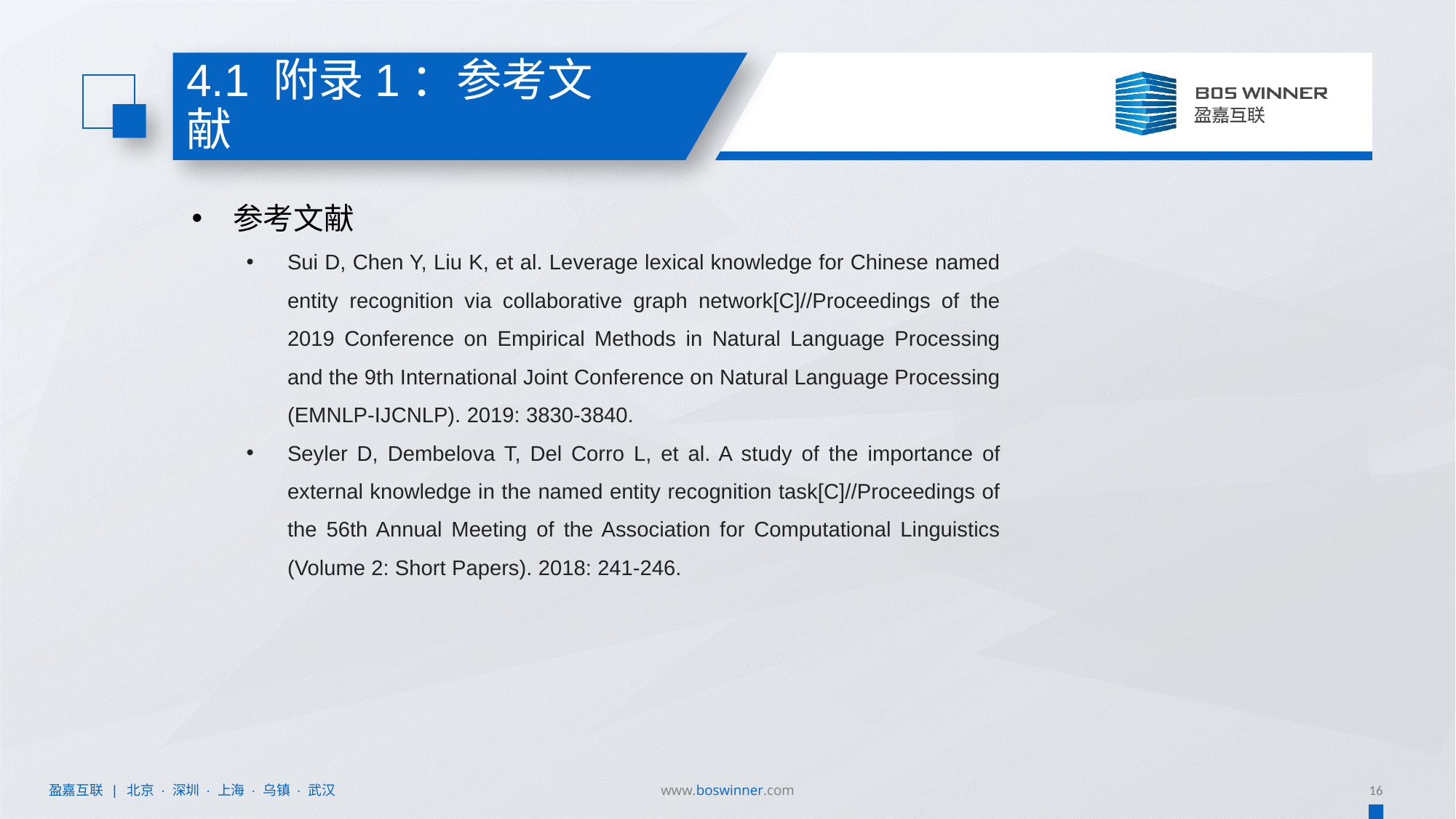

4.1 附录1：参考文献
参考文献
Sui D, Chen Y, Liu K, et al. Leverage lexical knowledge for Chinese named entity recognition via collaborative graph network[C]//Proceedings of the 2019 Conference on Empirical Methods in Natural Language Processing and the 9th International Joint Conference on Natural Language Processing (EMNLP-IJCNLP). 2019: 3830-3840.
Seyler D, Dembelova T, Del Corro L, et al. A study of the importance of external knowledge in the named entity recognition task[C]//Proceedings of the 56th Annual Meeting of the Association for Computational Linguistics (Volume 2: Short Papers). 2018: 241-246.